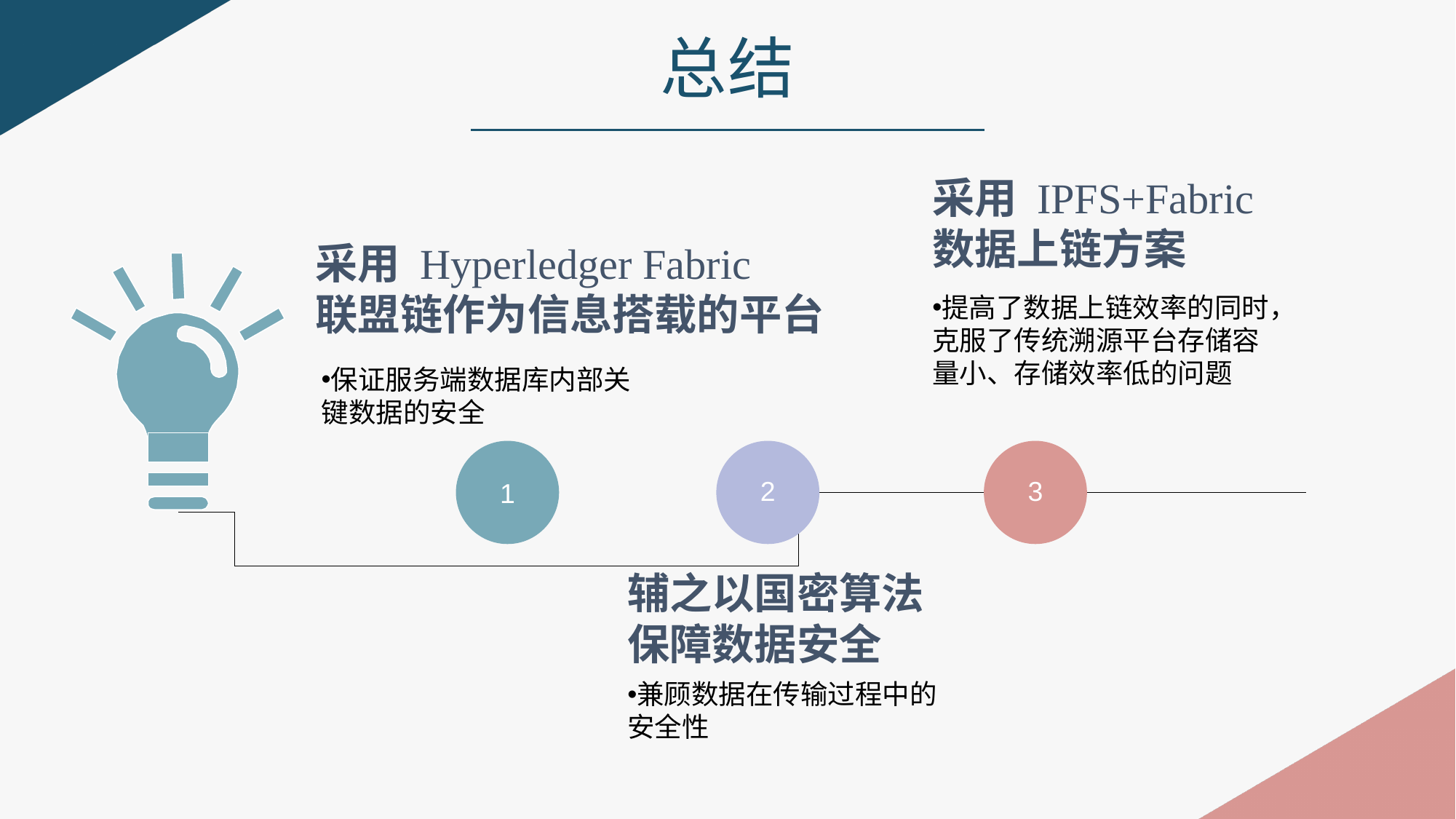

总结
采用 IPFS+Fabric数据上链方案
提高了数据上链效率的同时，克服了传统溯源平台存储容量小、存储效率低的问题
采用 Hyperledger Fabric
联盟链作为信息搭载的平台
保证服务端数据库内部关键数据的安全

1

2

3
辅之以国密算法保障数据安全
兼顾数据在传输过程中的安全性